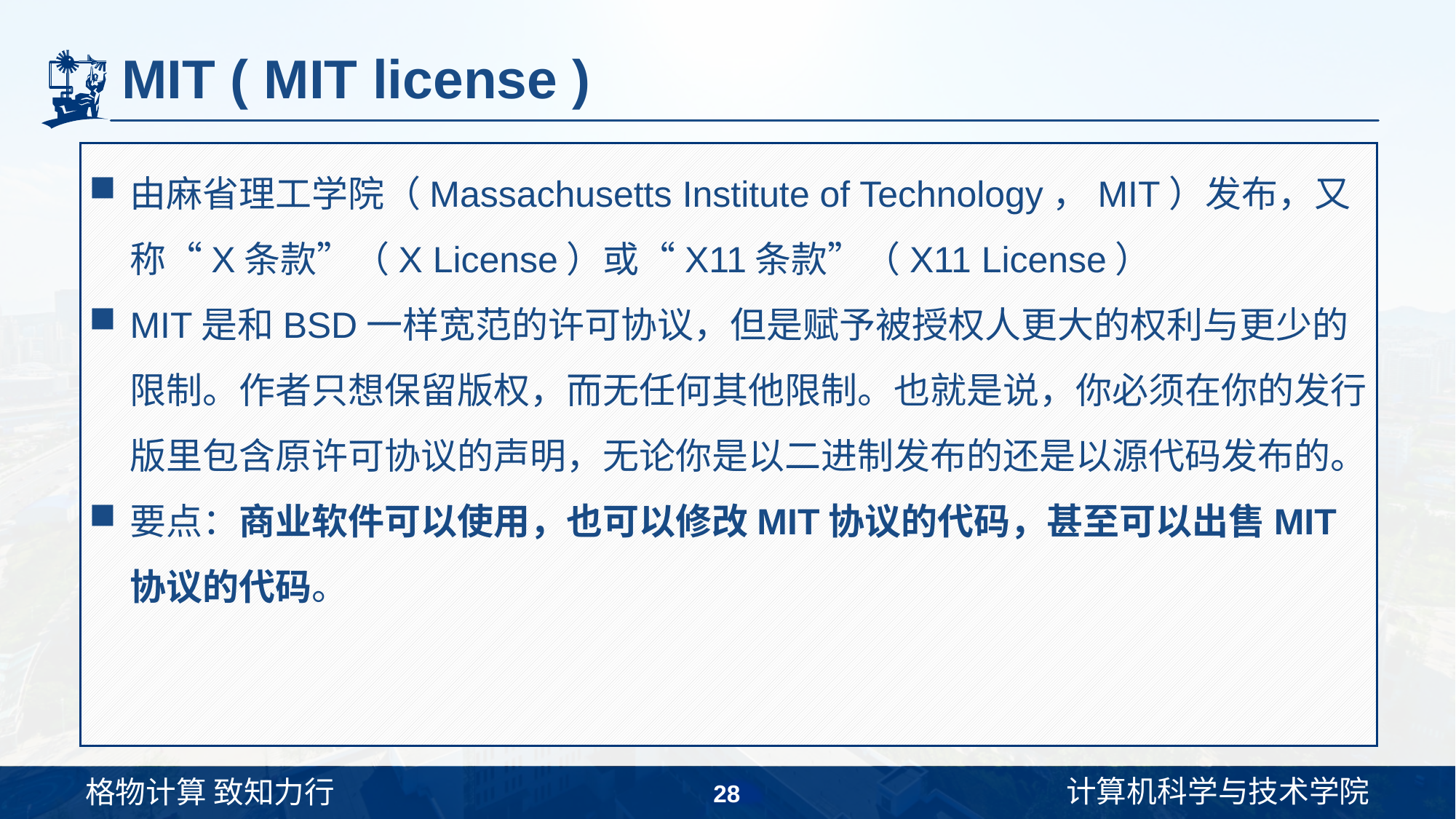

# MIT ( MIT license )
由麻省理工学院（Massachusetts Institute of Technology，MIT）发布，又称“X条款”（X License）或“X11条款”（X11 License）
MIT是和BSD一样宽范的许可协议，但是赋予被授权人更大的权利与更少的限制。作者只想保留版权，而无任何其他限制。也就是说，你必须在你的发行版里包含原许可协议的声明，无论你是以二进制发布的还是以源代码发布的。
要点：商业软件可以使用，也可以修改MIT协议的代码，甚至可以出售MIT协议的代码。
28